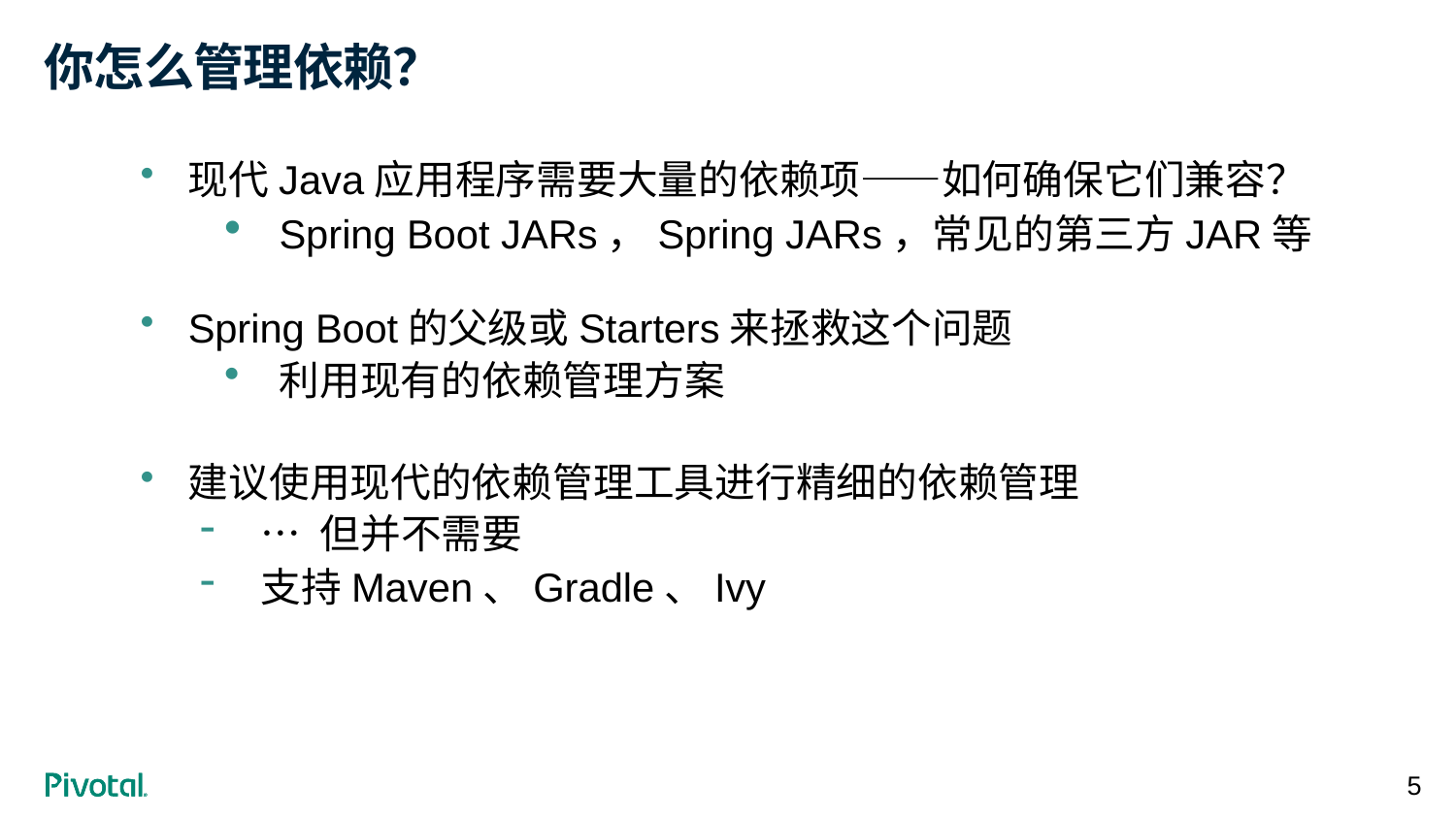

# 你怎么管理依赖？
现代Java应用程序需要大量的依赖项——如何确保它们兼容？
Spring Boot JARs，Spring JARs，常见的第三方JAR等
Spring Boot的父级或Starters来拯救这个问题
利用现有的依赖管理方案

建议使用现代的依赖管理工具进行精细的依赖管理
… 但并不需要
支持Maven、Gradle、Ivy
5